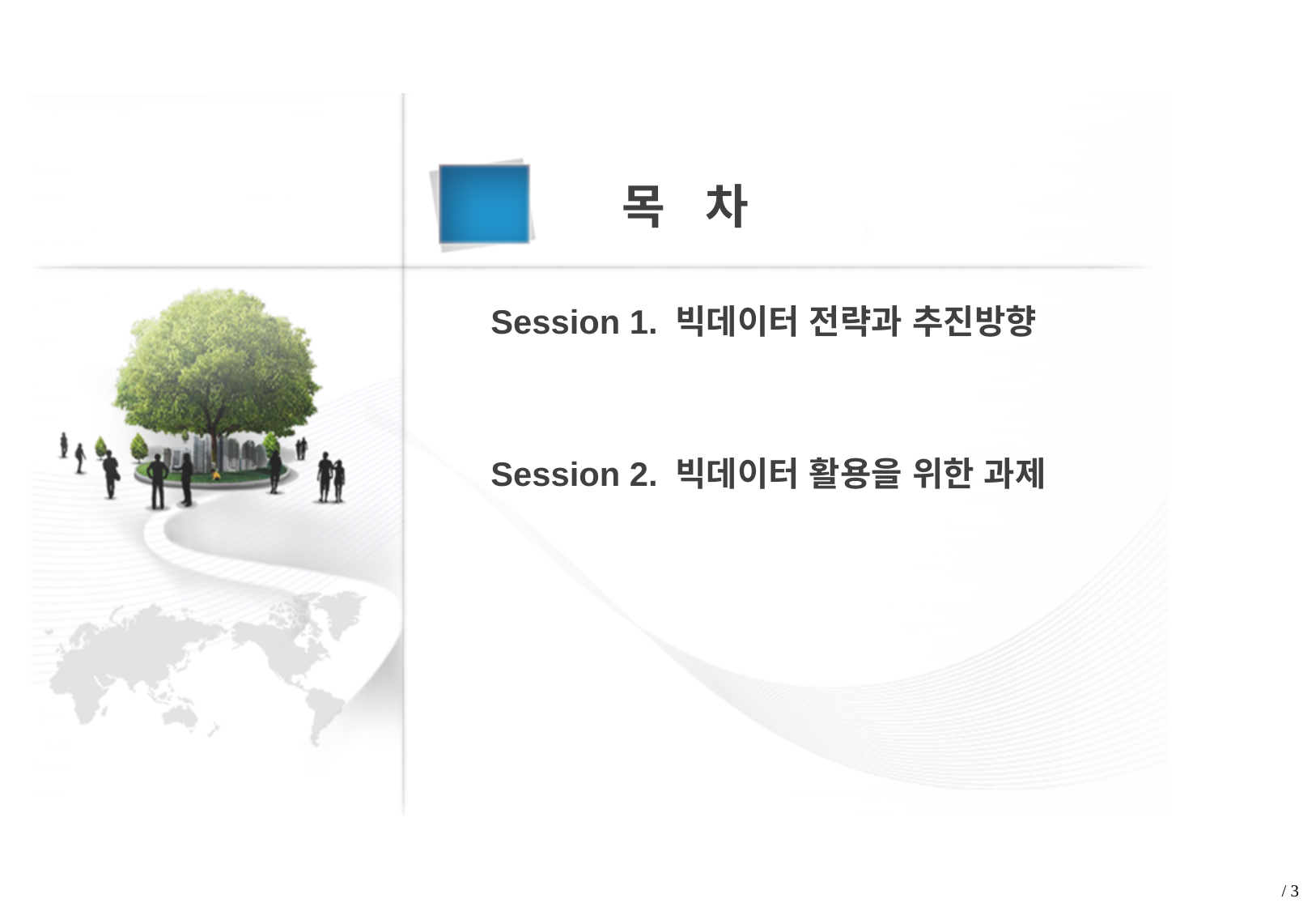

목   차
Session 1. 빅데이터 전략과 추진방향

Session 2. 빅데이터 활용을 위한 과제
/ 3